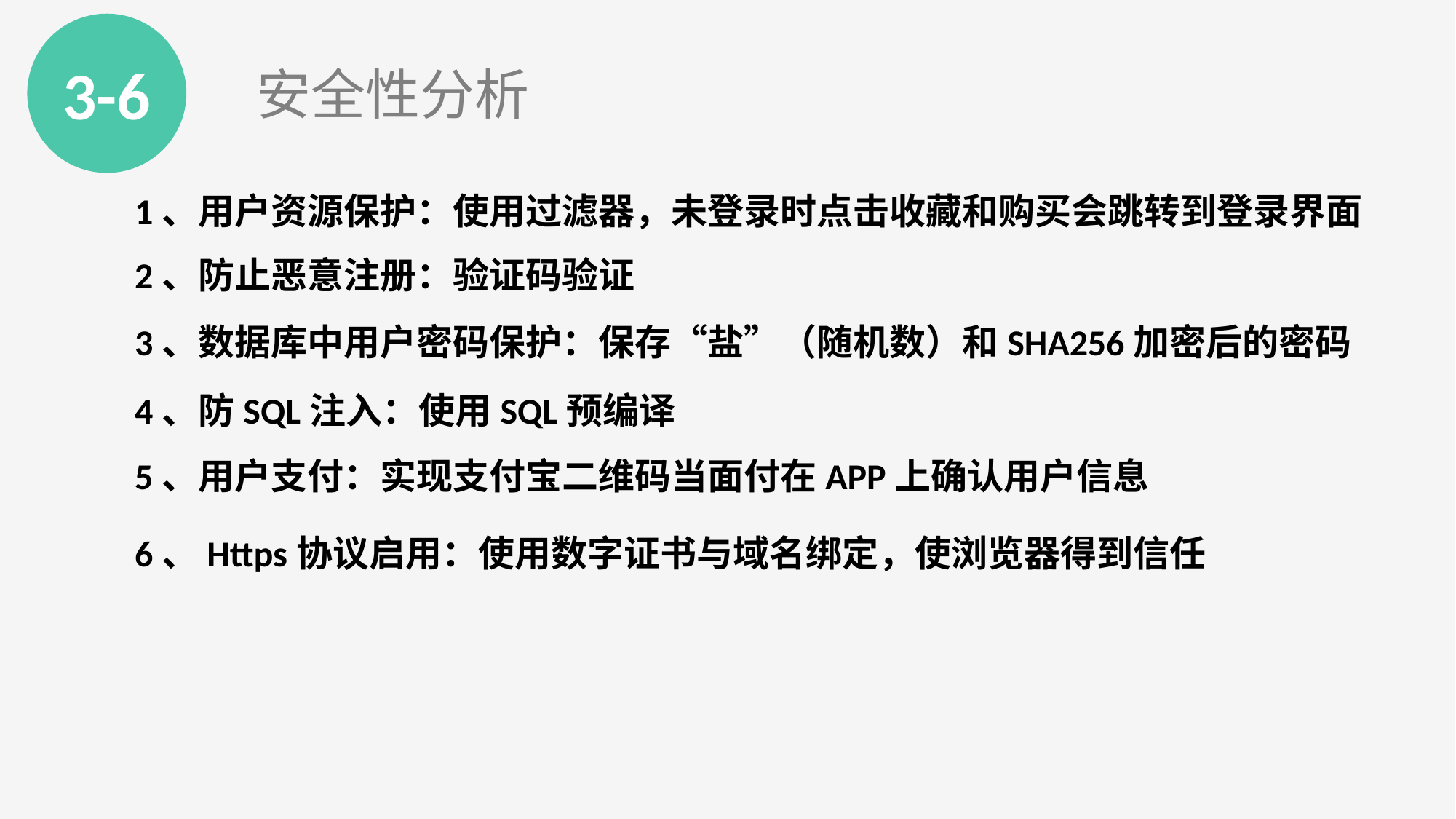

3-6
安全性分析
1、用户资源保护：使用过滤器，未登录时点击收藏和购买会跳转到登录界面
2、防止恶意注册：验证码验证
3、数据库中用户密码保护：保存“盐”（随机数）和SHA256加密后的密码
4、防SQL注入：使用SQL预编译
5、用户支付：实现支付宝二维码当面付在APP上确认用户信息
6、Https协议启用：使用数字证书与域名绑定，使浏览器得到信任